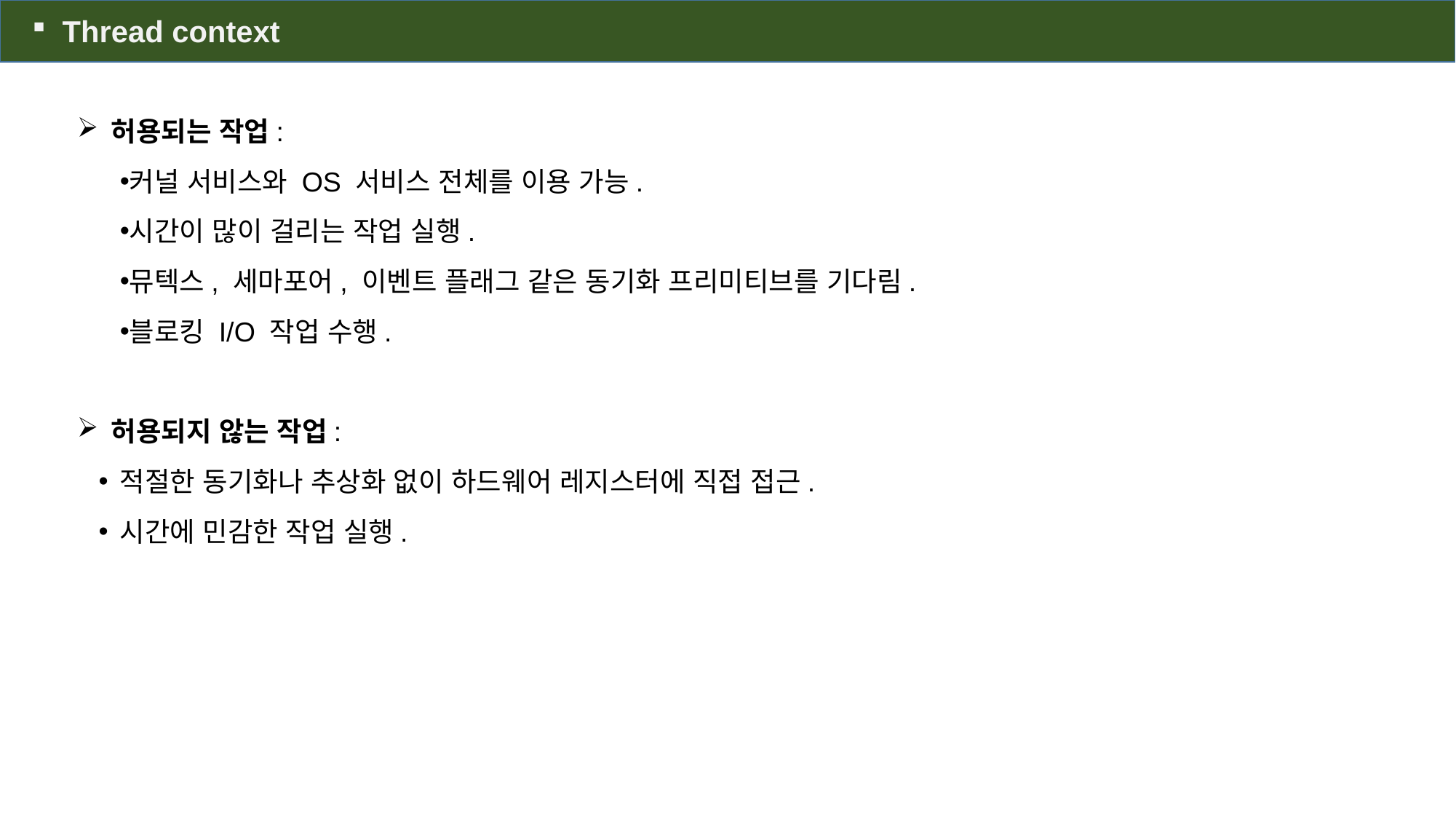

Thread context
허용되는 작업:
커널 서비스와 OS 서비스 전체를 이용 가능.
시간이 많이 걸리는 작업 실행.
뮤텍스, 세마포어, 이벤트 플래그 같은 동기화 프리미티브를 기다림.
블로킹 I/O 작업 수행.

허용되지 않는 작업:
적절한 동기화나 추상화 없이 하드웨어 레지스터에 직접 접근.
시간에 민감한 작업 실행.